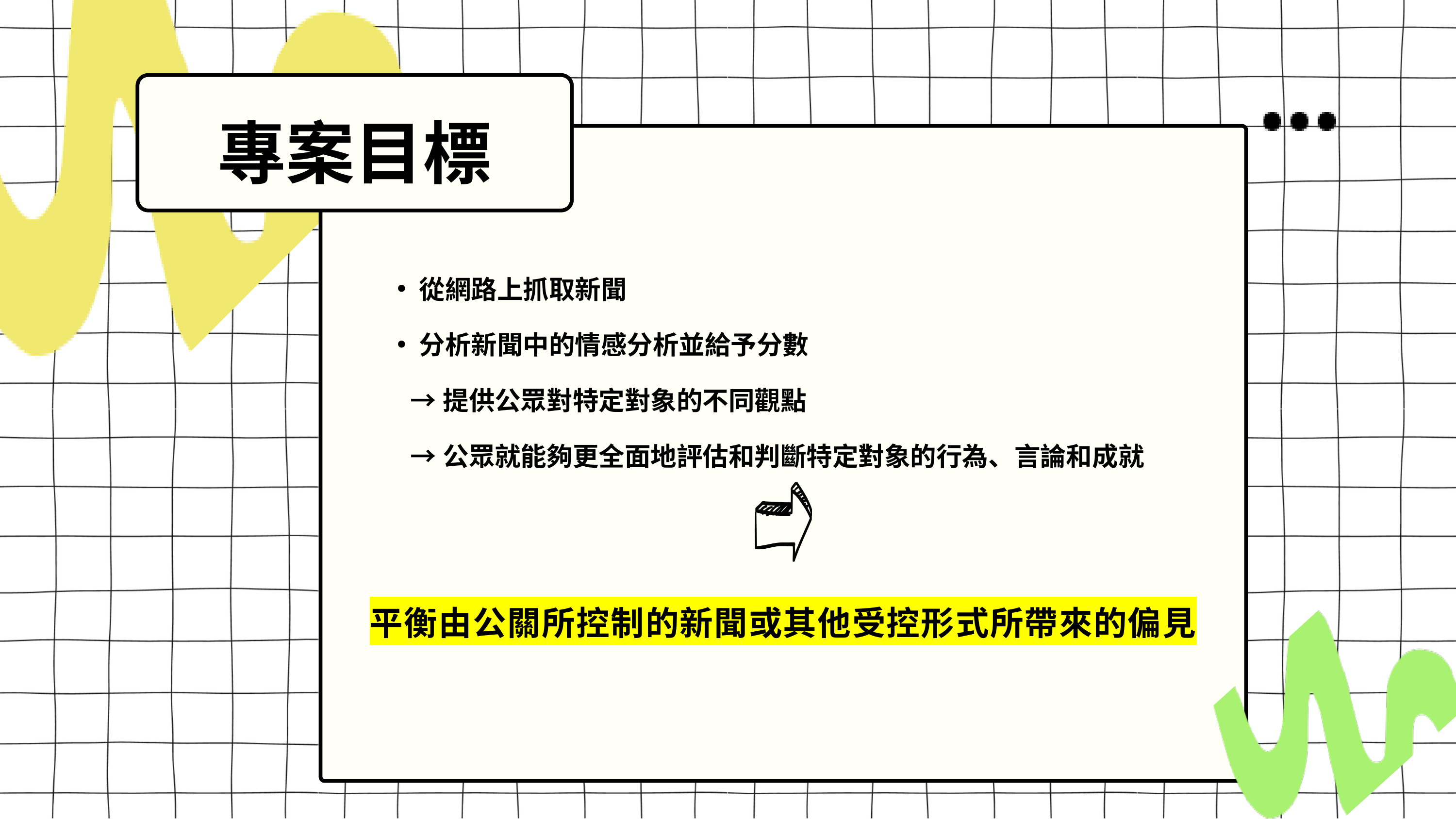

專案目標

從網路上抓取新聞
分析新聞中的情感分析並給予分數
      →提供公眾對特定對象的不同觀點
      →公眾就能夠更全面地評估和判斷特定對象的行為、言論和成就

平衡由公關所控制的新聞或其他受控形式所帶來的偏見